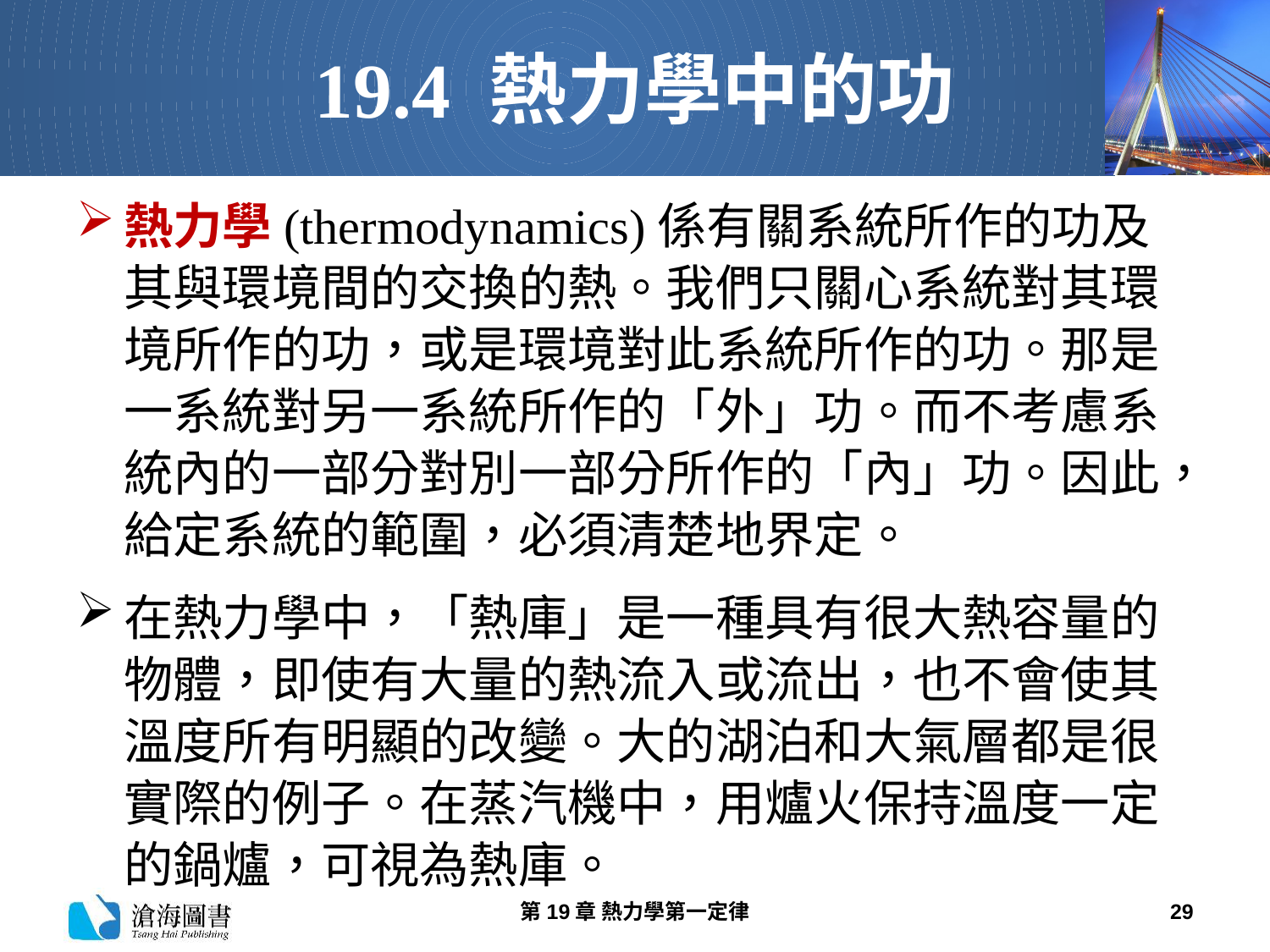

# 19.4 熱力學中的功
熱力學(thermodynamics)係有關系統所作的功及其與環境間的交換的熱。我們只關心系統對其環境所作的功，或是環境對此系統所作的功。那是一系統對另一系統所作的「外」功。而不考慮系統內的一部分對別一部分所作的「內」功。因此，給定系統的範圍，必須清楚地界定。
在熱力學中，「熱庫」是一種具有很大熱容量的物體，即使有大量的熱流入或流出，也不會使其溫度所有明顯的改變。大的湖泊和大氣層都是很實際的例子。在蒸汽機中，用爐火保持溫度一定的鍋爐，可視為熱庫。
第19章 熱力學第一定律
29